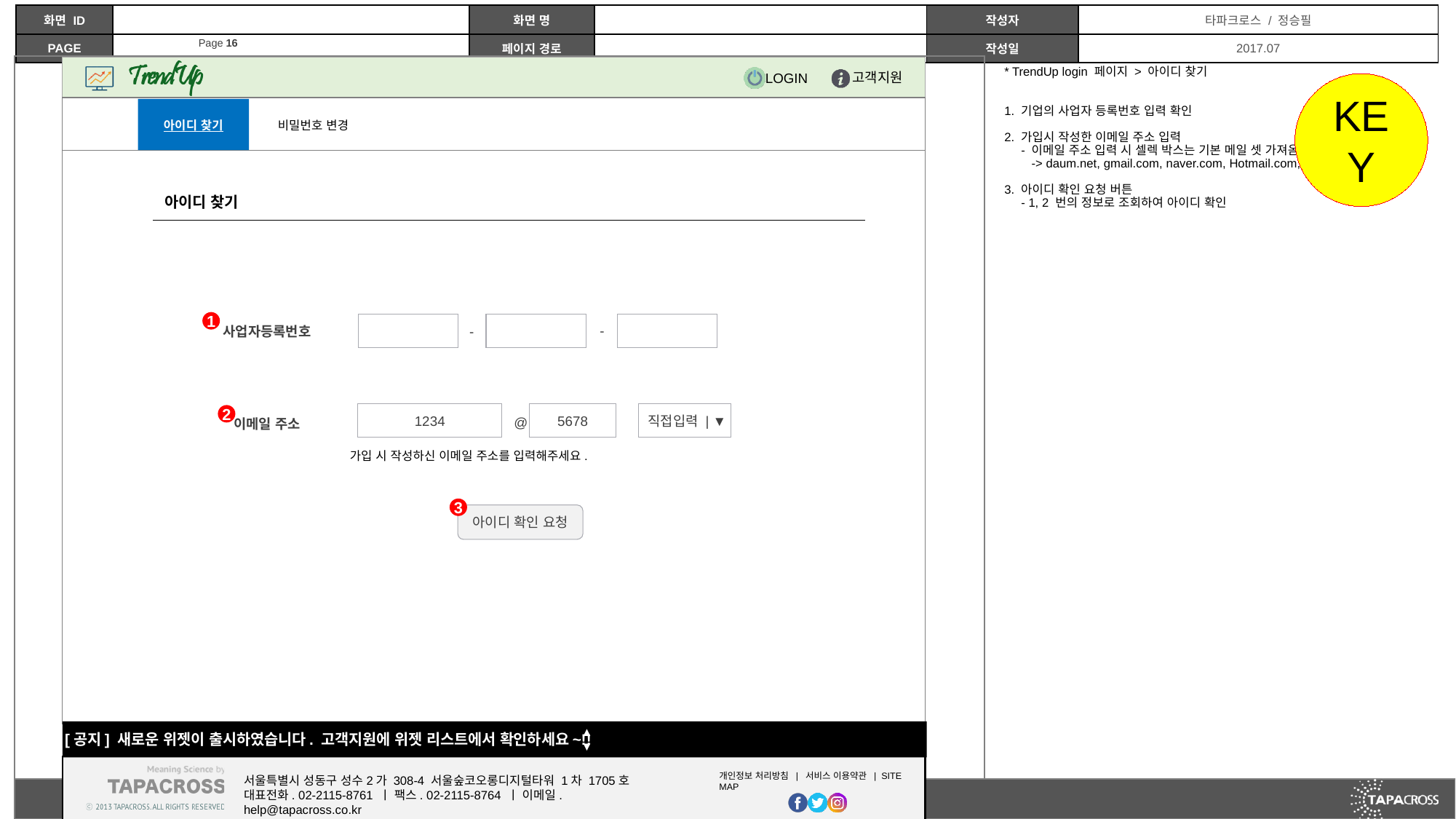

* TrendUp login 페이지 > 아이디 찾기
1. 기업의 사업자 등록번호 입력 확인
2. 가입시 작성한 이메일 주소 입력
    - 이메일 주소 입력 시 셀렉 박스는 기본 메일 셋 가져옴
       -> daum.net, gmail.com, naver.com, Hotmail.com, nate.com, yahoo.co.kr
3. 아이디 확인 요청 버튼
    - 1, 2 번의 정보로 조회하여 아이디 확인
KEY

아이디 찾기
비밀번호 변경
아이디 찾기
1
사업자등록번호

-
-
1234
5678
  직접입력 | ▼
2
이메일 주소
@
가입 시 작성하신 이메일 주소를 입력해주세요.
3
아이디 확인 요청